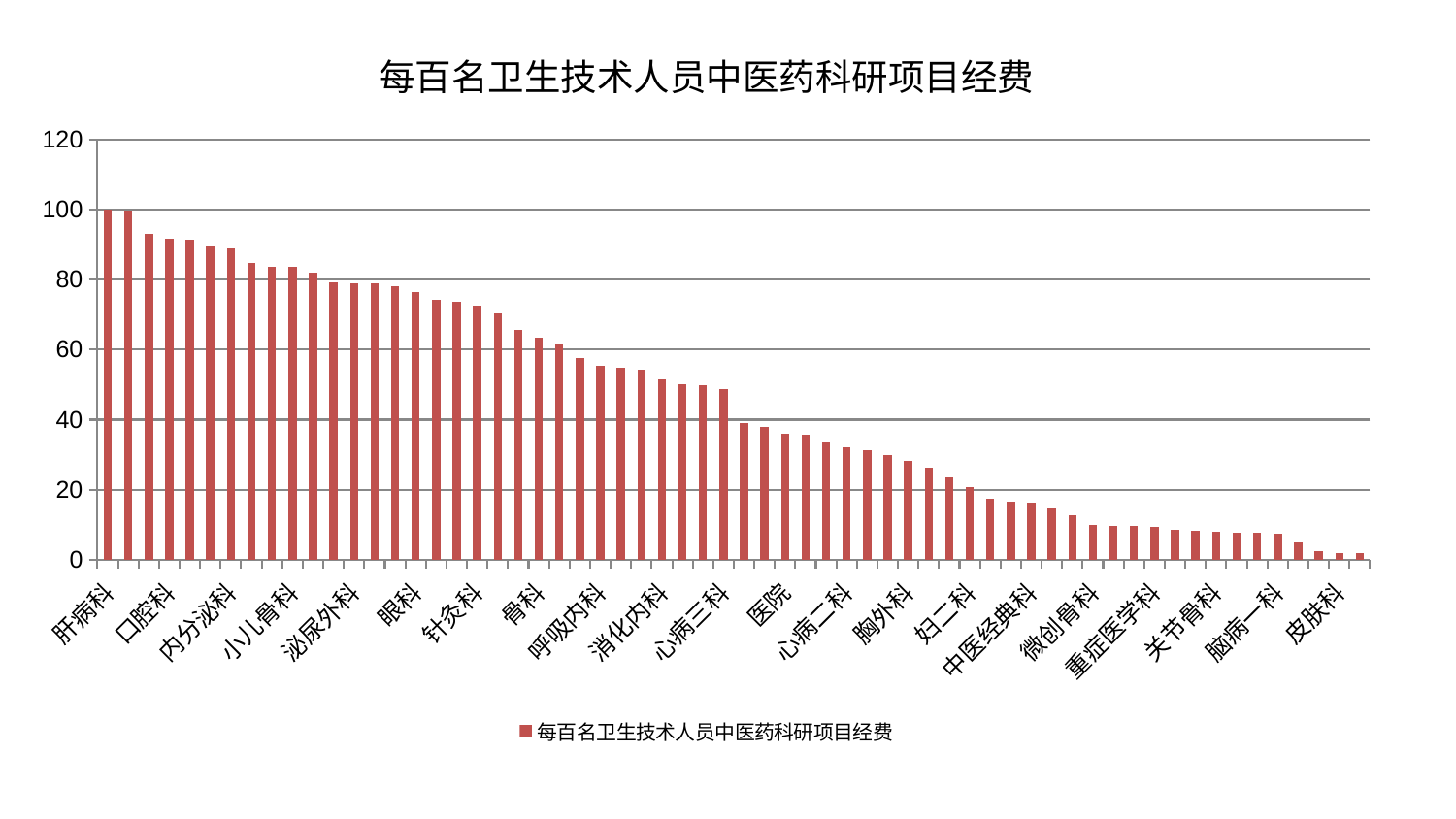

### Chart: 每百名卫生技术人员中医药科研项目经费

| Category | 每百名卫生技术人员中医药科研项目经费 |
|---|---|
| 肝病科 | 99.99999999999999 |
| 身心医学科 | 99.65723638385447 |
| 康复科 | 92.98885954741499 |
| 口腔科 | 91.59790521029973 |
| 儿科 | 91.44199470015056 |
| 产科 | 89.75118695178686 |
| 内分泌科 | 88.91565494355626 |
| 神经外科 | 84.78316509776707 |
| 推拿科 | 83.71370182145587 |
| 小儿骨科 | 83.67051661795728 |
| 肛肠科 | 81.96857200446598 |
| 显微骨科 | 79.15520882257329 |
| 泌尿外科 | 79.07420821059046 |
| 男科 | 78.91755934415293 |
| 西区重症医学科 | 78.10394212344791 |
| 眼科 | 76.50140234126825 |
| 神经内科 | 74.17019832829918 |
| 普通外科 | 73.69056499741119 |
| 针灸科 | 72.63007447153734 |
| 美容皮肤科 | 70.3919528038492 |
| 周围血管科 | 65.61360494001046 |
| 骨科 | 63.2920410812728 |
| 东区重症医学科 | 61.75794803254059 |
| 血液科 | 57.55448557401551 |
| 呼吸内科 | 55.291713562562734 |
| 综合内科 | 54.84063767888984 |
| 脑病二科 | 54.15613858975561 |
| 消化内科 | 51.43381670140806 |
| 肾脏内科 | 50.189753819583714 |
| 耳鼻喉科 | 49.91569177347938 |
| 心病三科 | 48.686570784221175 |
| 心病一科 | 38.96597828934274 |
| 脾胃科消化科合并 | 37.81675558945356 |
| 医院 | 35.911374444933955 |
| 风湿病科 | 35.687381050726486 |
| 肝胆外科 | 33.68640406751294 |
| 心病二科 | 32.20593959738028 |
| 小儿推拿科 | 31.27778304974785 |
| 心病四科 | 29.773372942526347 |
| 胸外科 | 28.196872218576388 |
| 东区肾病科 | 26.26506879915039 |
| 老年医学科 | 23.481265419231455 |
| 妇二科 | 20.675250147885237 |
| 脾胃病科 | 17.371189945086147 |
| 乳腺甲状腺外科 | 16.694067745944444 |
| 中医经典科 | 16.368173079422082 |
| 脊柱骨科 | 14.736744914653208 |
| 肾病科 | 12.74705437065056 |
| 微创骨科 | 9.851273320367412 |
| 创伤骨科 | 9.55848894668219 |
| 肿瘤内科 | 9.545928513540536 |
| 重症医学科 | 9.500084391798795 |
| 中医外治中心 | 8.430673873262673 |
| 心血管内科 | 8.147647413308855 |
| 关节骨科 | 8.023558900173958 |
| 妇科 | 7.677884971501693 |
| 治未病中心 | 7.629205392423032 |
| 脑病一科 | 7.51560884294964 |
| 脑病三科 | 4.881080899630708 |
| 妇科妇二科合并 | 2.4431637925704264 |
| 皮肤科 | 1.9727759944700938 |
| 运动损伤骨科 | 1.8711030316665775 |
197